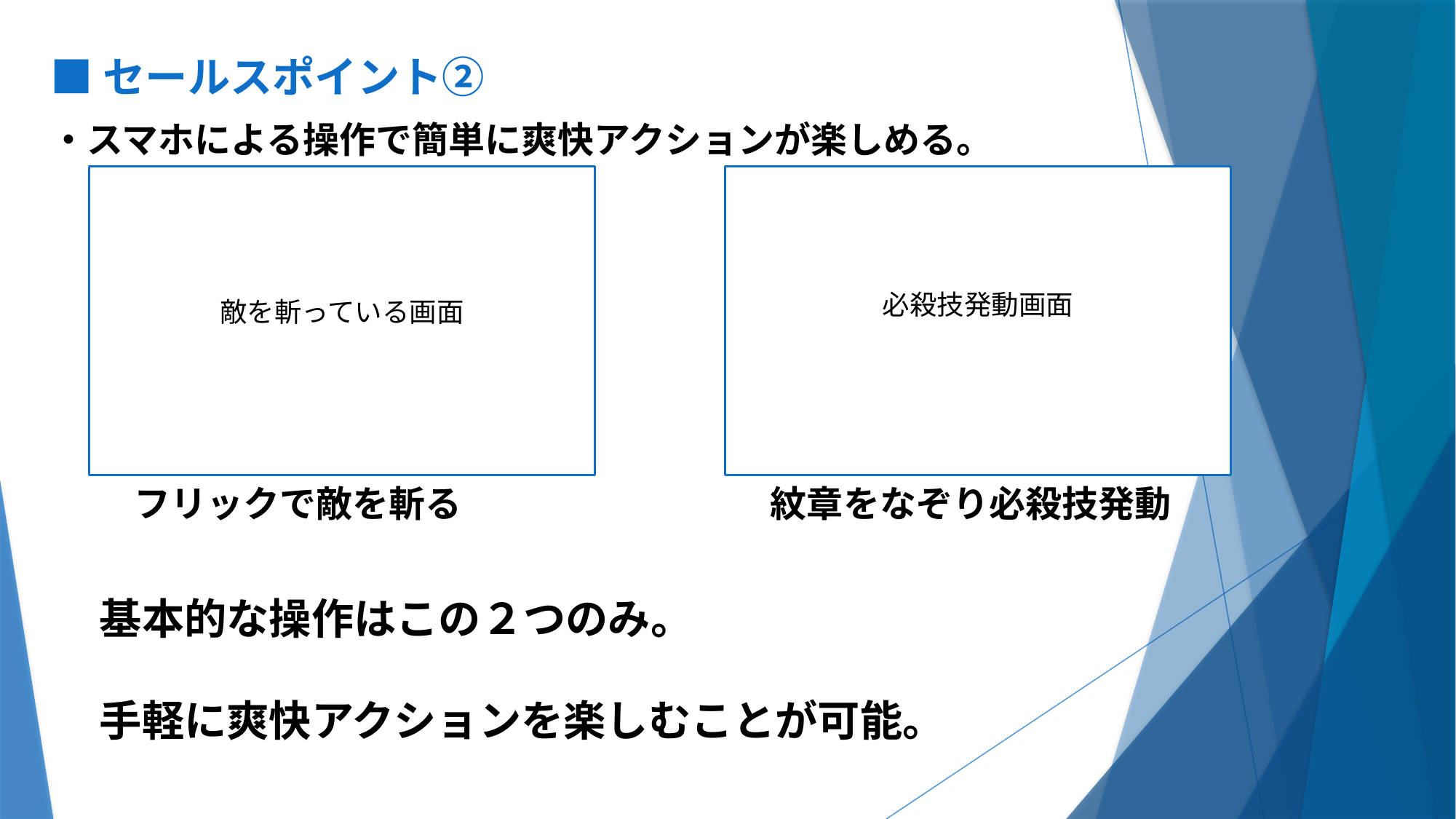

■セールスポイント②
・スマホによる操作で簡単に爽快アクションが楽しめる。

必殺技発動画面
敵を斬っている画面
フリックで敵を斬る
紋章をなぞり必殺技発動
基本的な操作はこの２つのみ。

手軽に爽快アクションを楽しむことが可能。